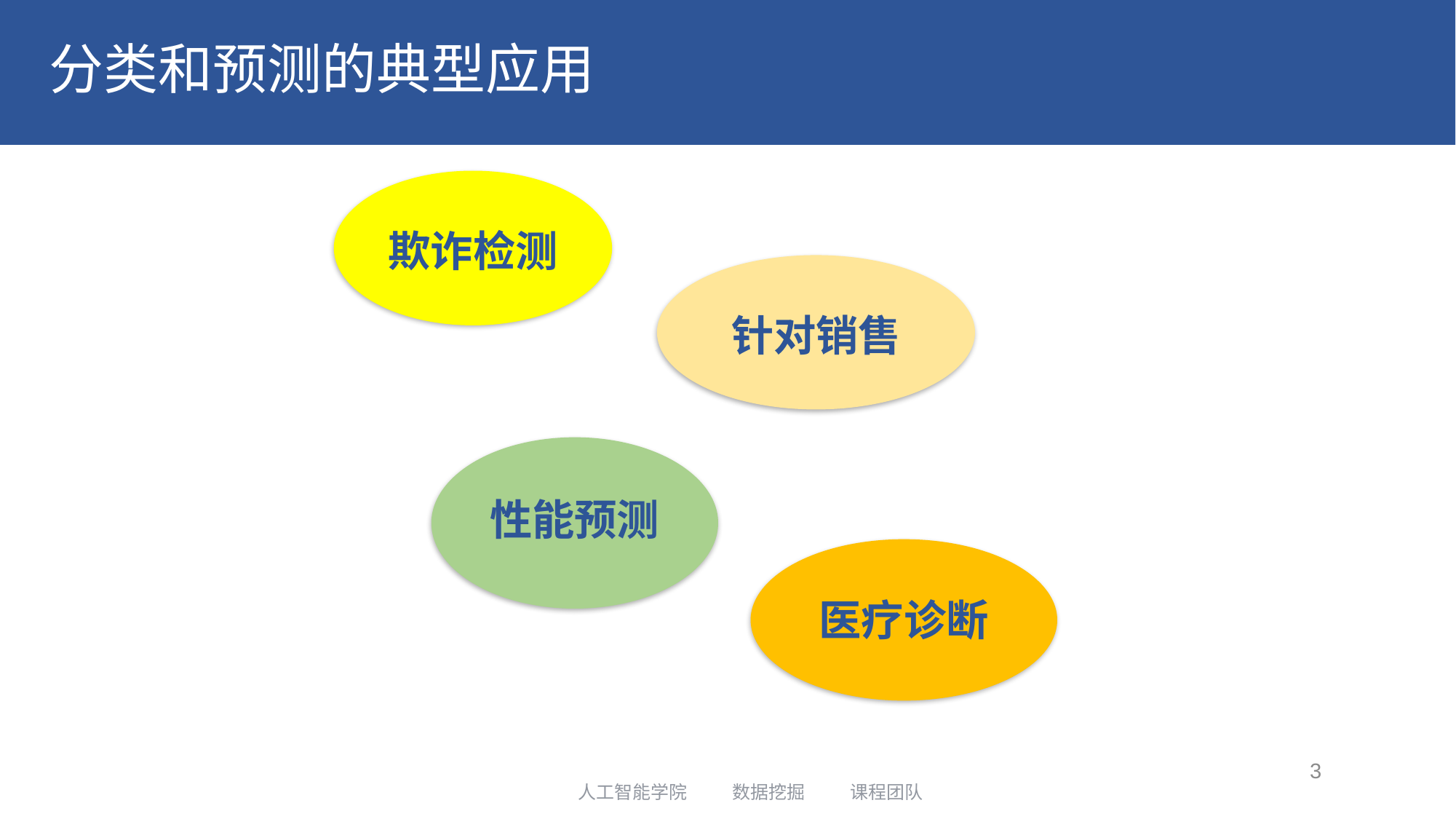

# 分类和预测的典型应用
欺诈检测

针对销售

性能预测
医疗诊断
3
人工智能学院        数据挖掘        课程团队